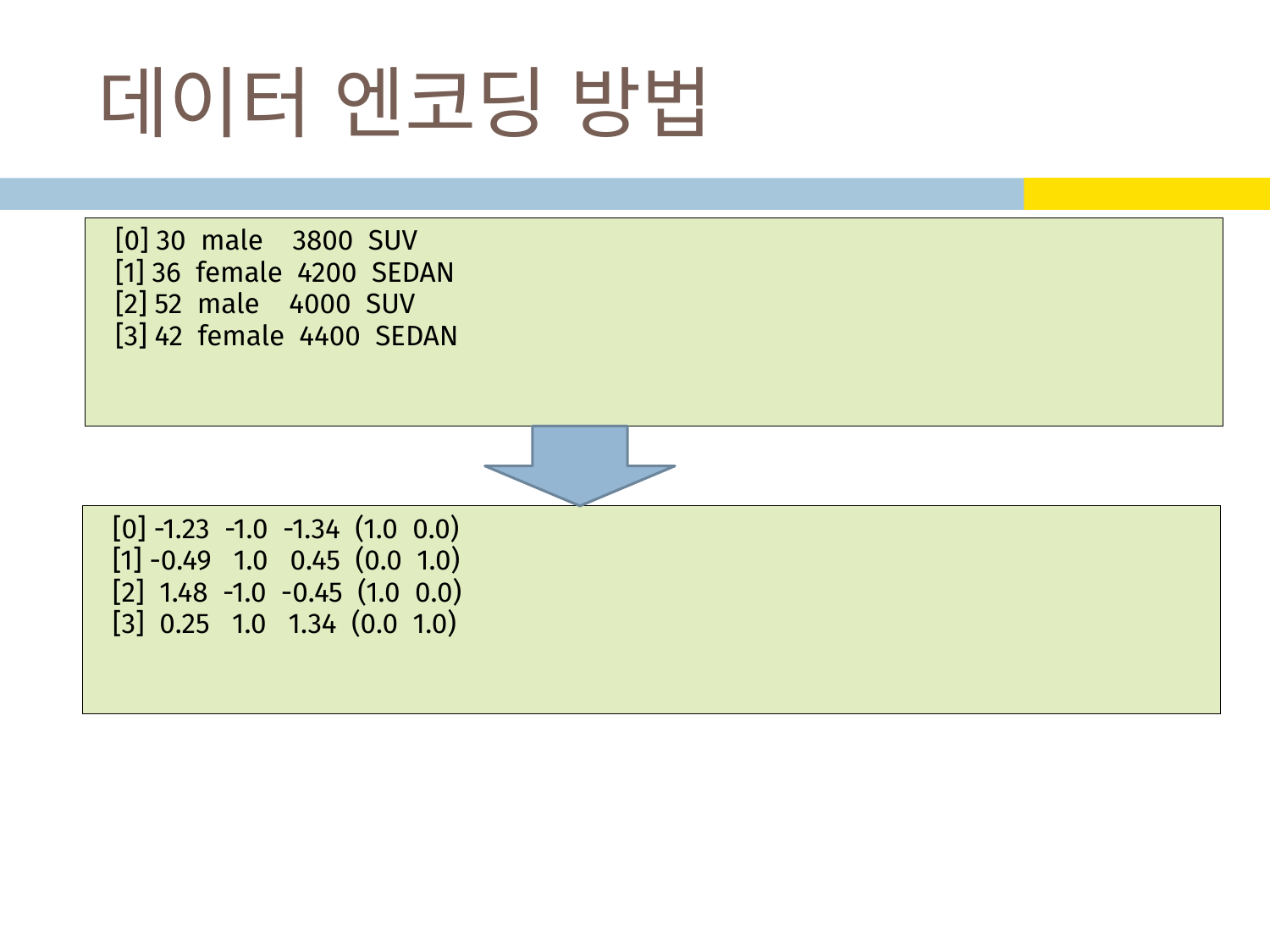

# 데이터 엔코딩 방법
[0] 30  male    3800  SUV
[1] 36  female  4200  SEDAN
[2] 52  male    4000  SUV
[3] 42  female  4400  SEDAN

[0] -1.23  -1.0  -1.34  (1.0  0.0)
[1] -0.49   1.0   0.45  (0.0  1.0)
[2]  1.48  -1.0  -0.45  (1.0  0.0)
[3]  0.25   1.0   1.34  (0.0  1.0)